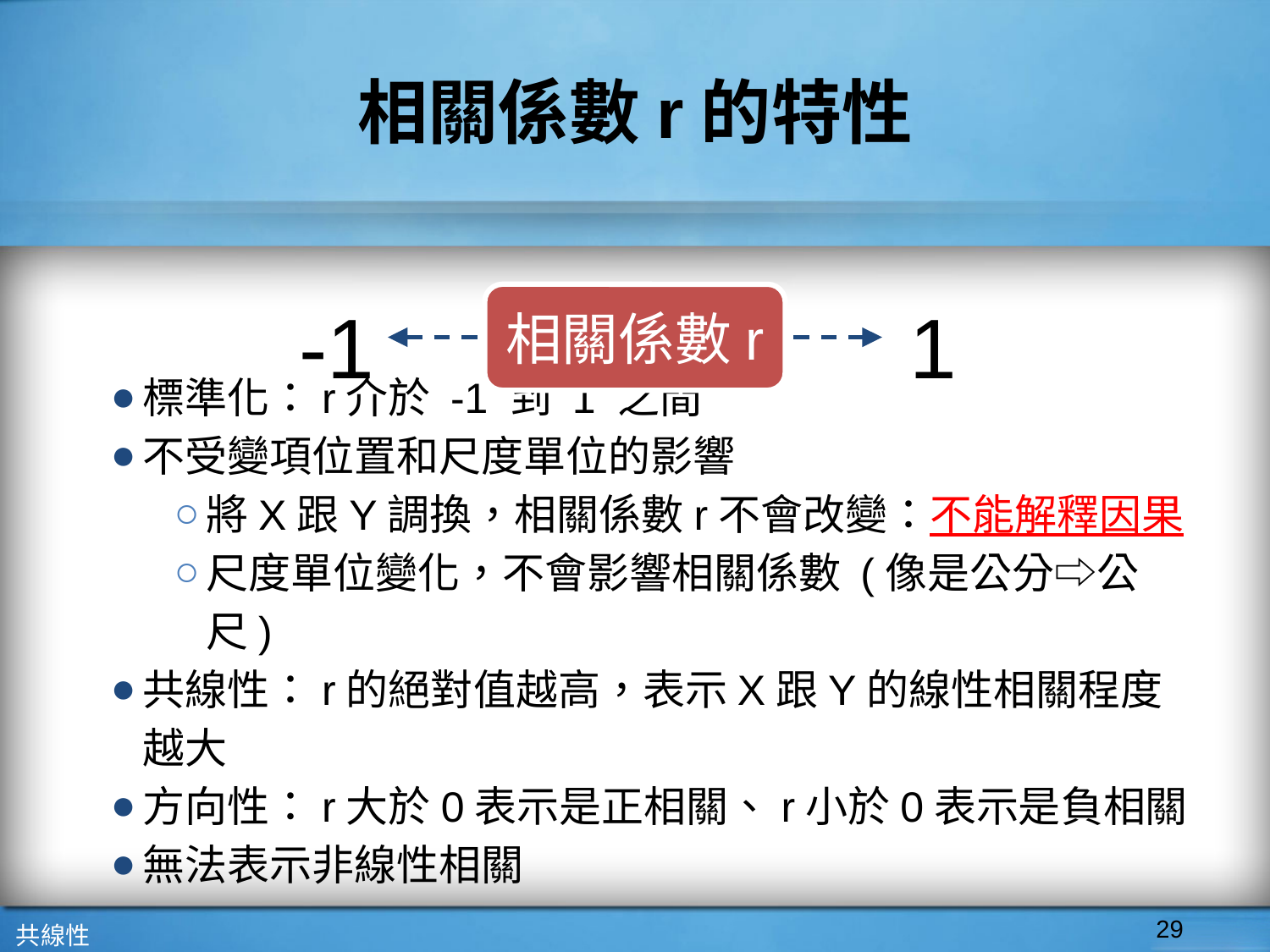

# 相關係數r的特性
標準化：r介於 -1 到 1 之間
不受變項位置和尺度單位的影響
將X跟Y調換，相關係數r不會改變：不能解釋因果
尺度單位變化，不會影響相關係數 (像是公分⇨公尺)
共線性：r的絕對值越高，表示X跟Y的線性相關程度越大
方向性：r大於0表示是正相關、r小於0表示是負相關
無法表示非線性相關
相關係數r
-1
1
29
共線性